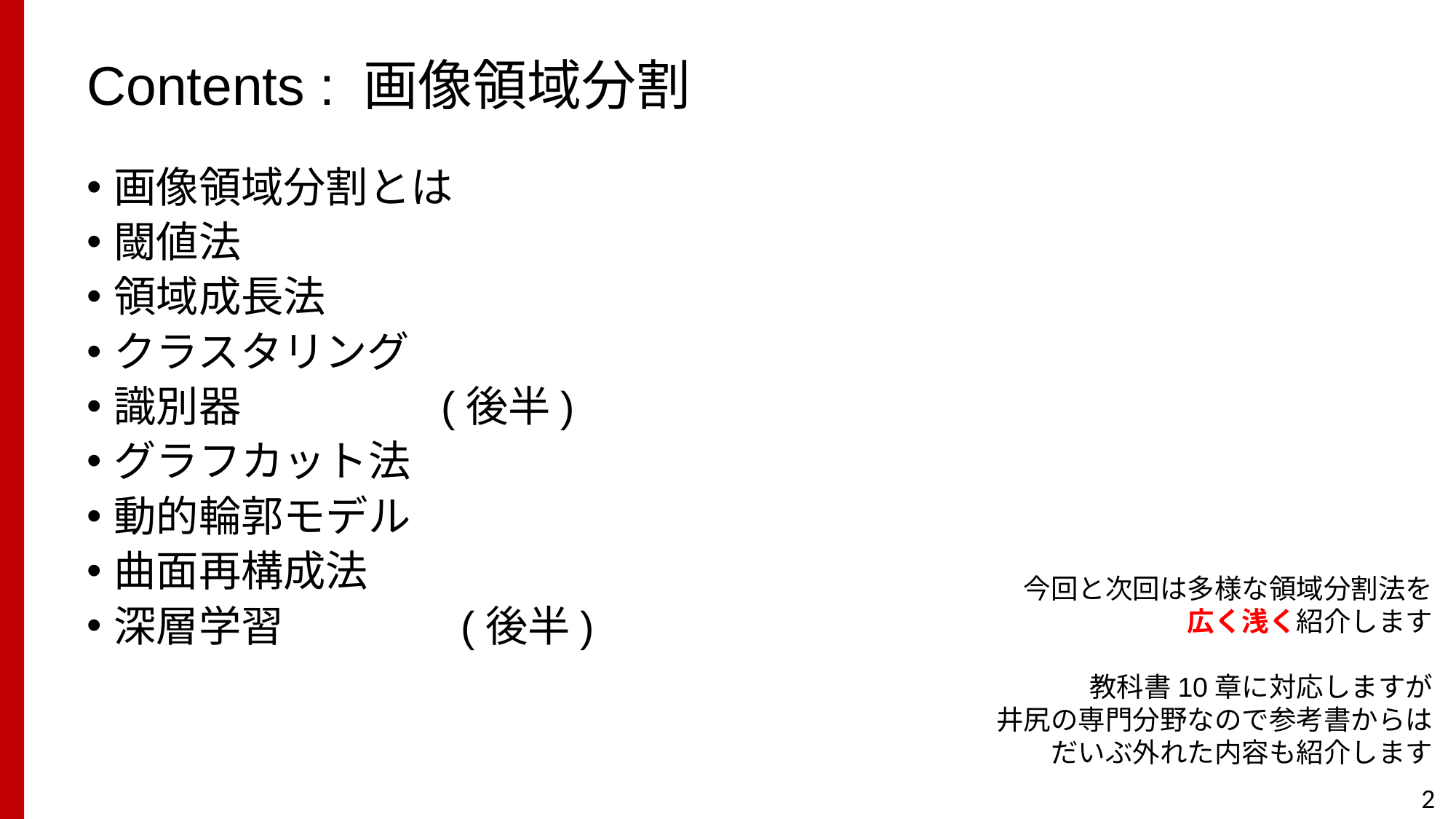

# Contents : 画像領域分割
画像領域分割とは
閾値法
領域成長法
クラスタリング
識別器 		(後半)
グラフカット法
動的輪郭モデル
曲面再構成法
深層学習 		 (後半)
今回と次回は多様な領域分割法を
広く浅く紹介します

教科書10章に対応しますが
井尻の専門分野なので参考書からは
だいぶ外れた内容も紹介します
2